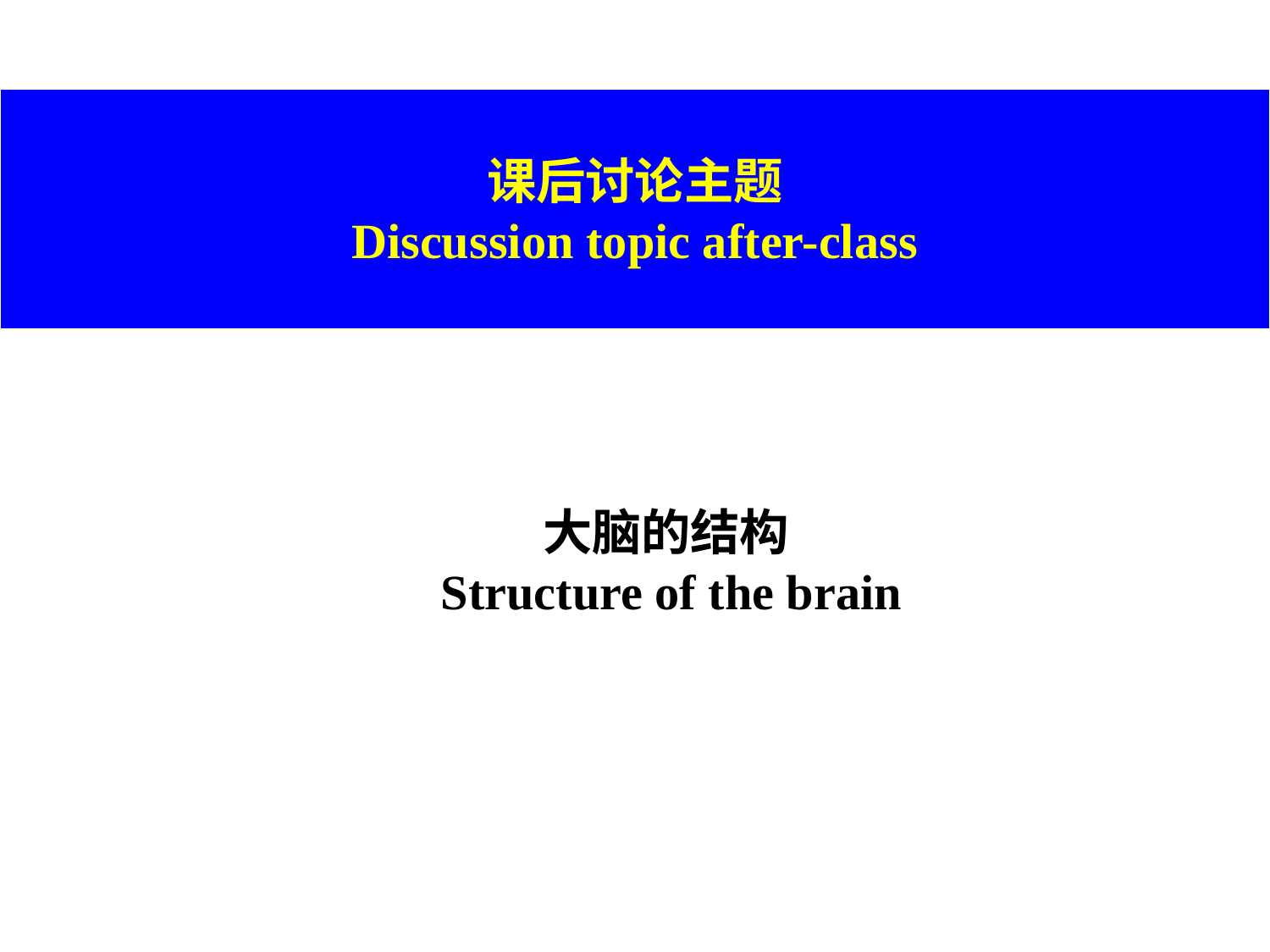

# Struc
课后讨论主题
Discussion topic after-class

大脑的结构
Structure of the brain